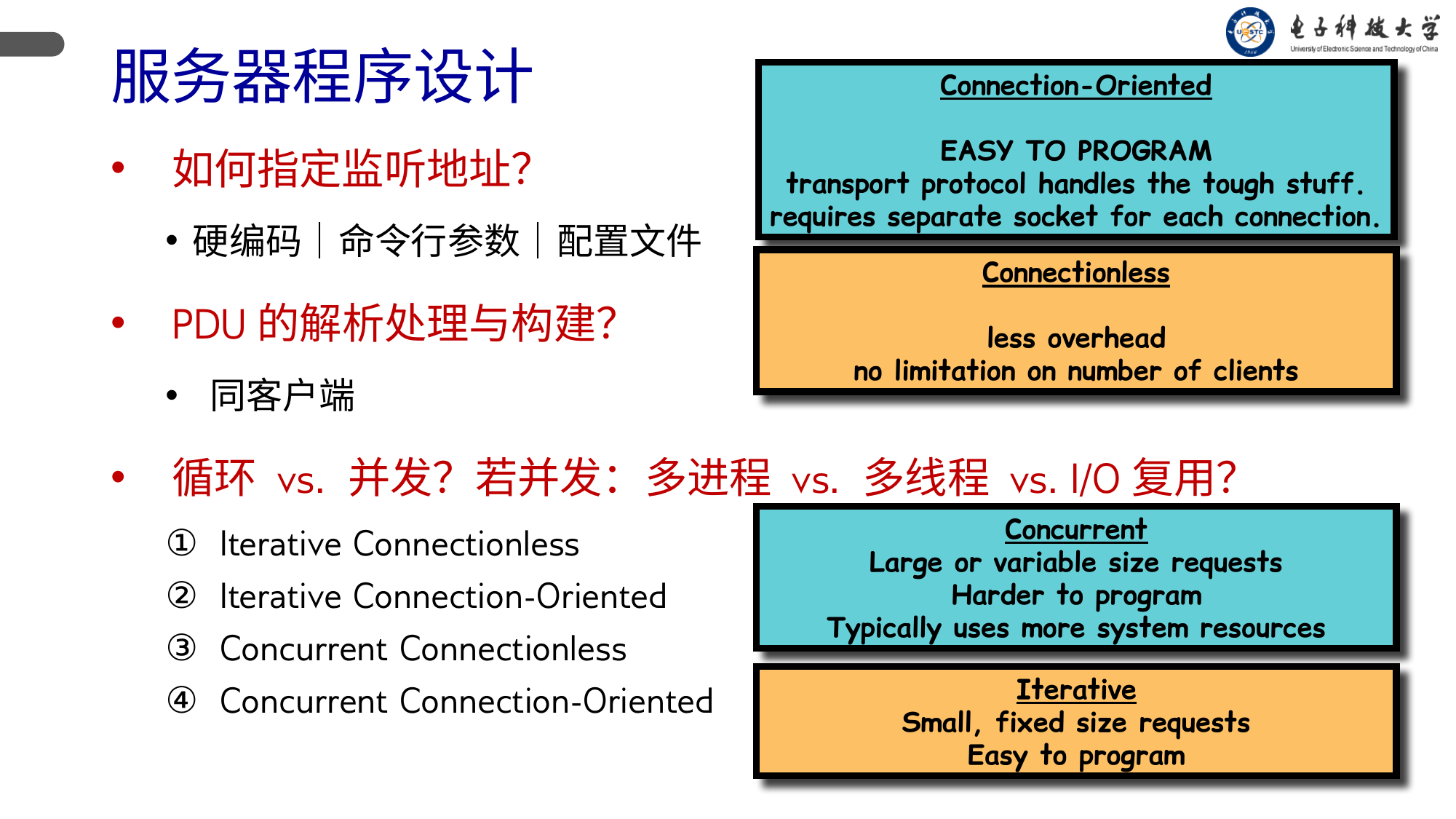

# 服务器程序设计
Connection-Oriented

EASY TO PROGRAM
transport protocol handles the tough stuff.
requires separate socket for each connection.
如何指定监听地址？
硬编码｜命令行参数｜配置文件
PDU的解析处理与构建？
 同客户端
循环 vs. 并发？若并发：多进程 vs. 多线程 vs. I/O复用？
Iterative Connectionless
Iterative Connection-Oriented
Concurrent Connectionless
Concurrent Connection-Oriented
Connectionless

less overhead
no limitation on number of clients
Concurrent
Large or variable size requests
Harder to program
Typically uses more system resources
Iterative
Small, fixed size requests
Easy to program